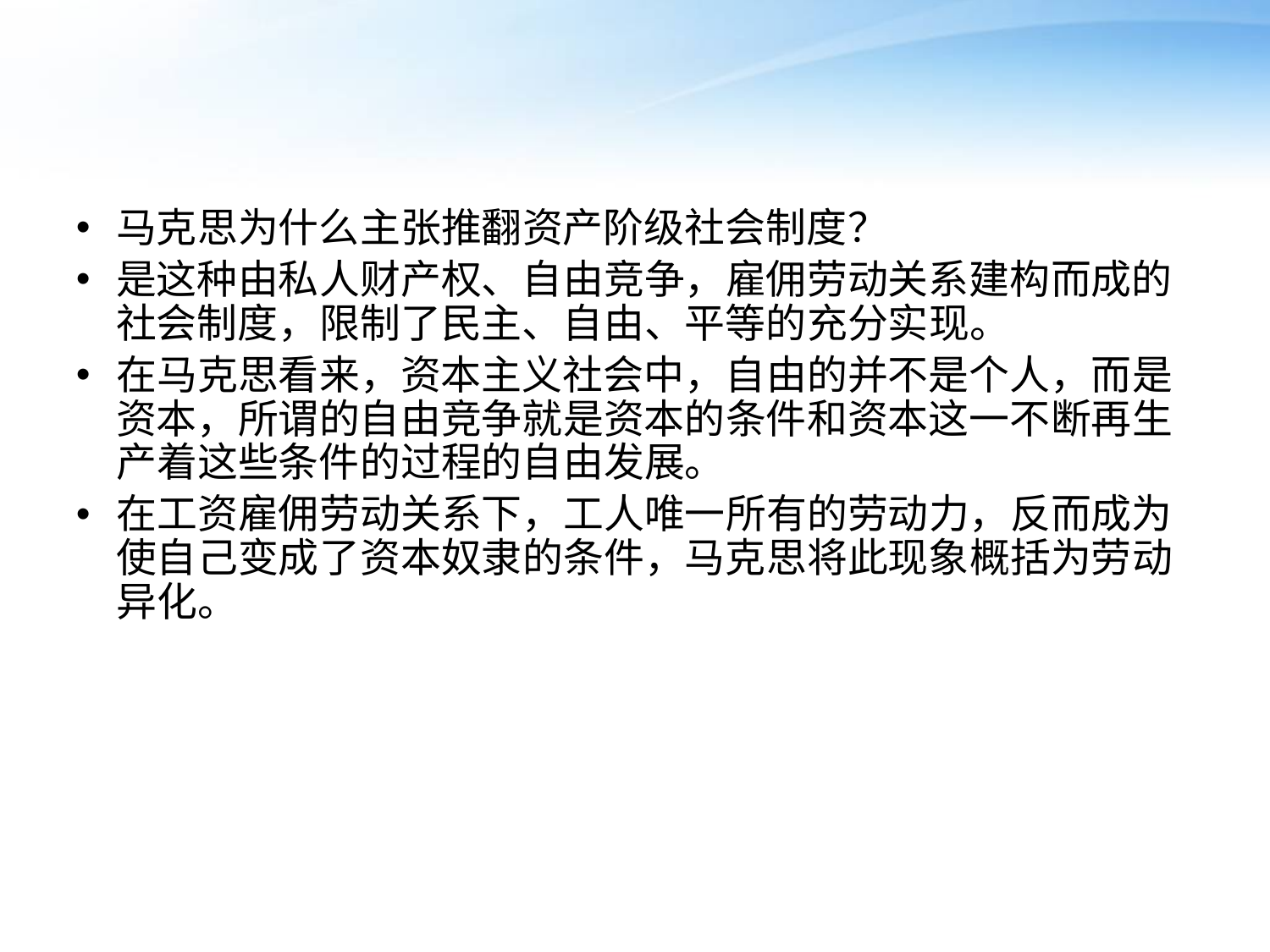

#
马克思为什么主张推翻资产阶级社会制度？
是这种由私人财产权、自由竞争，雇佣劳动关系建构而成的社会制度，限制了民主、自由、平等的充分实现。
在马克思看来，资本主义社会中，自由的并不是个人，而是资本，所谓的自由竞争就是资本的条件和资本这一不断再生产着这些条件的过程的自由发展。
在工资雇佣劳动关系下，工人唯一所有的劳动力，反而成为使自己变成了资本奴隶的条件，马克思将此现象概括为劳动异化。